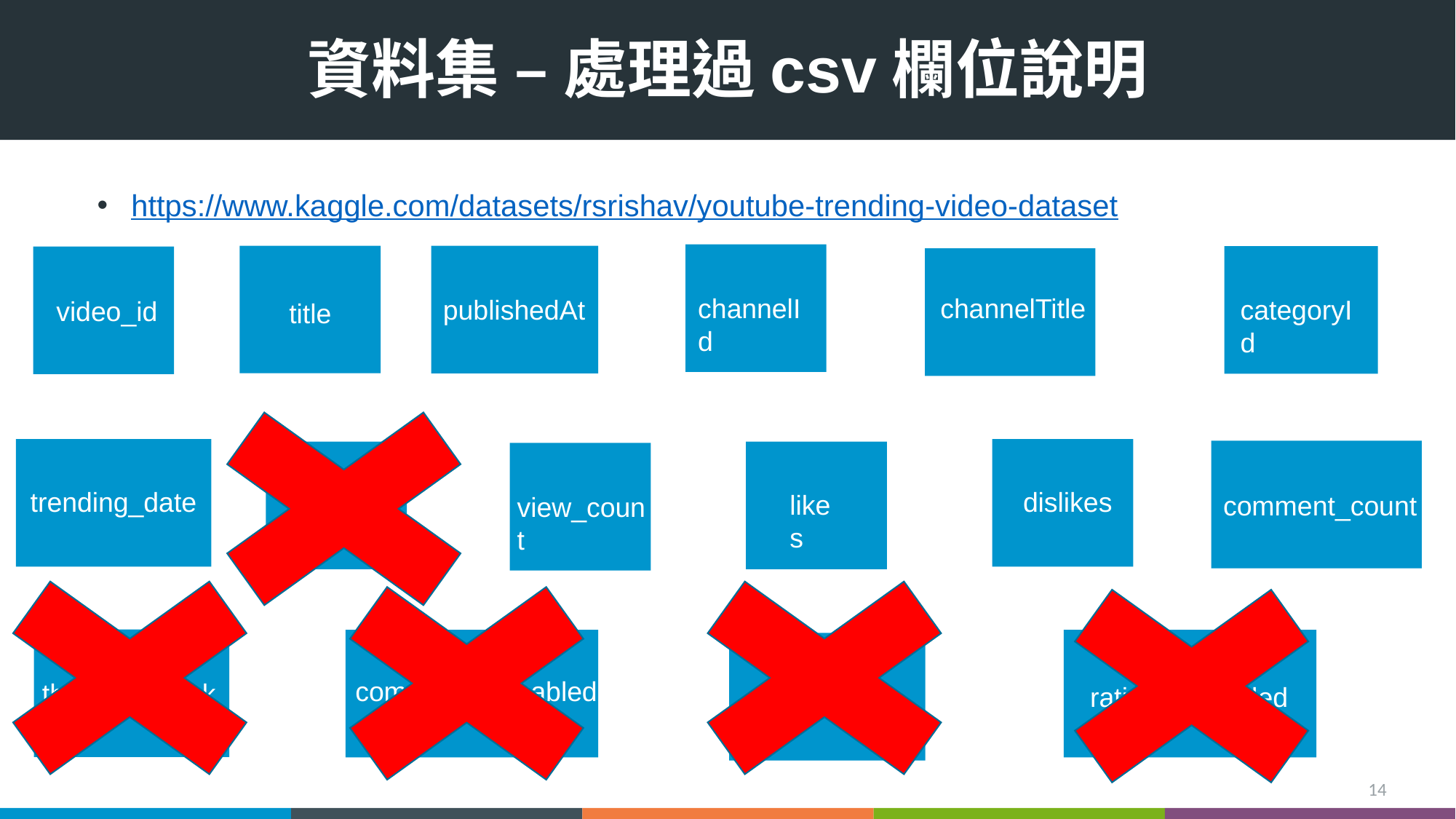

# 資料集 – 處理過csv欄位說明
https://www.kaggle.com/datasets/rsrishav/youtube-trending-video-dataset

channelId
channelTitle
publishedAt
categoryId
video_id
title

trending_date
dislikes
likes
tags
comment_count
view_count

comments_disabled
thumbnail_link
description
ratings_disabled
14